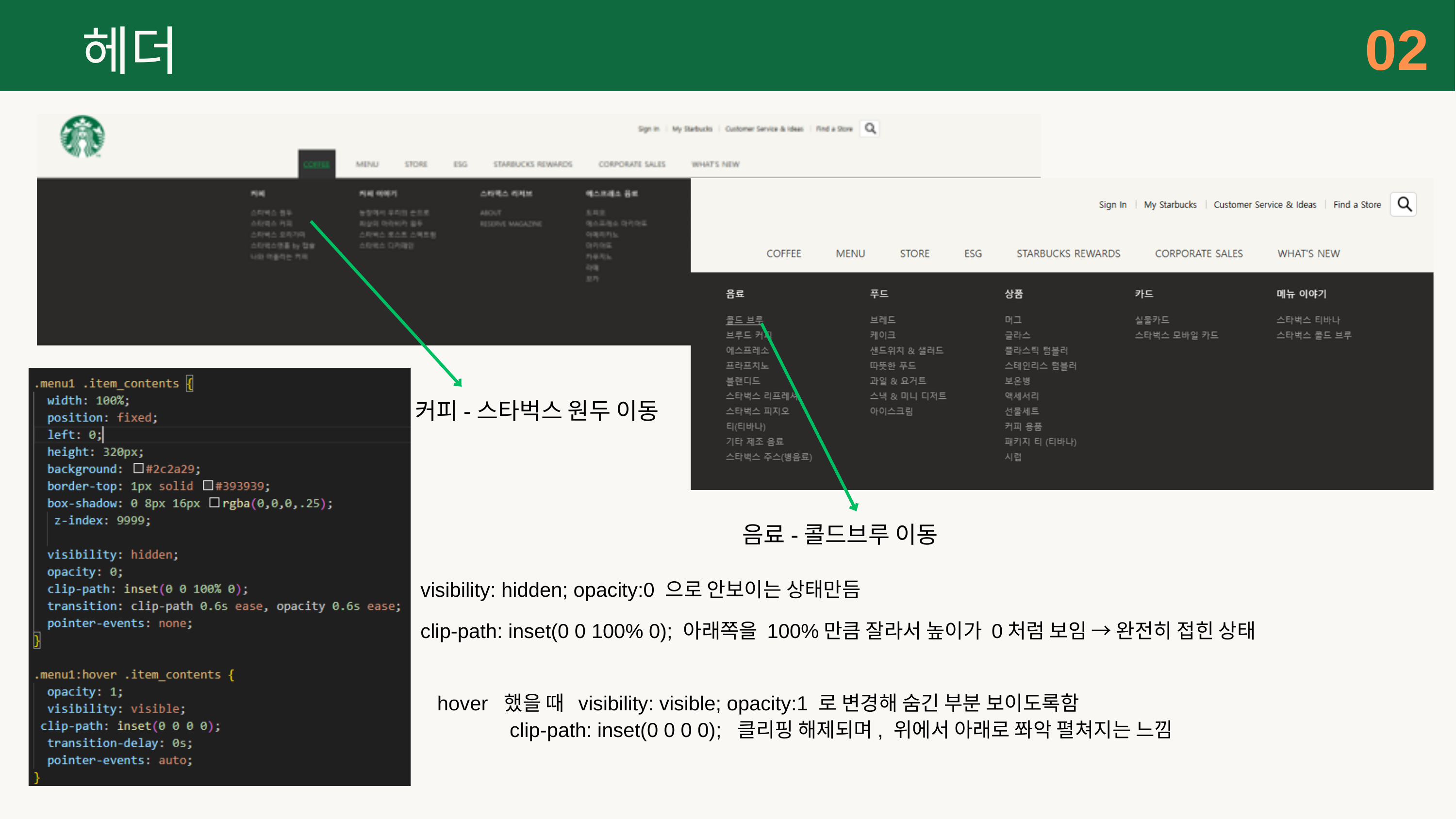

02
헤더

커피-스타벅스 원두 이동
음료-콜드브루 이동
visibility: hidden; opacity:0 으로 안보이는 상태만듬

clip-path: inset(0 0 100% 0); 아래쪽을 100%만큼 잘라서 높이가 0처럼 보임 → 완전히 접힌 상태

   hover  했을 때  visibility: visible; opacity:1 로 변경해 숨긴 부분 보이도록함
                clip-path: inset(0 0 0 0);  클리핑 해제되며, 위에서 아래로 쫘악 펼쳐지는 느낌